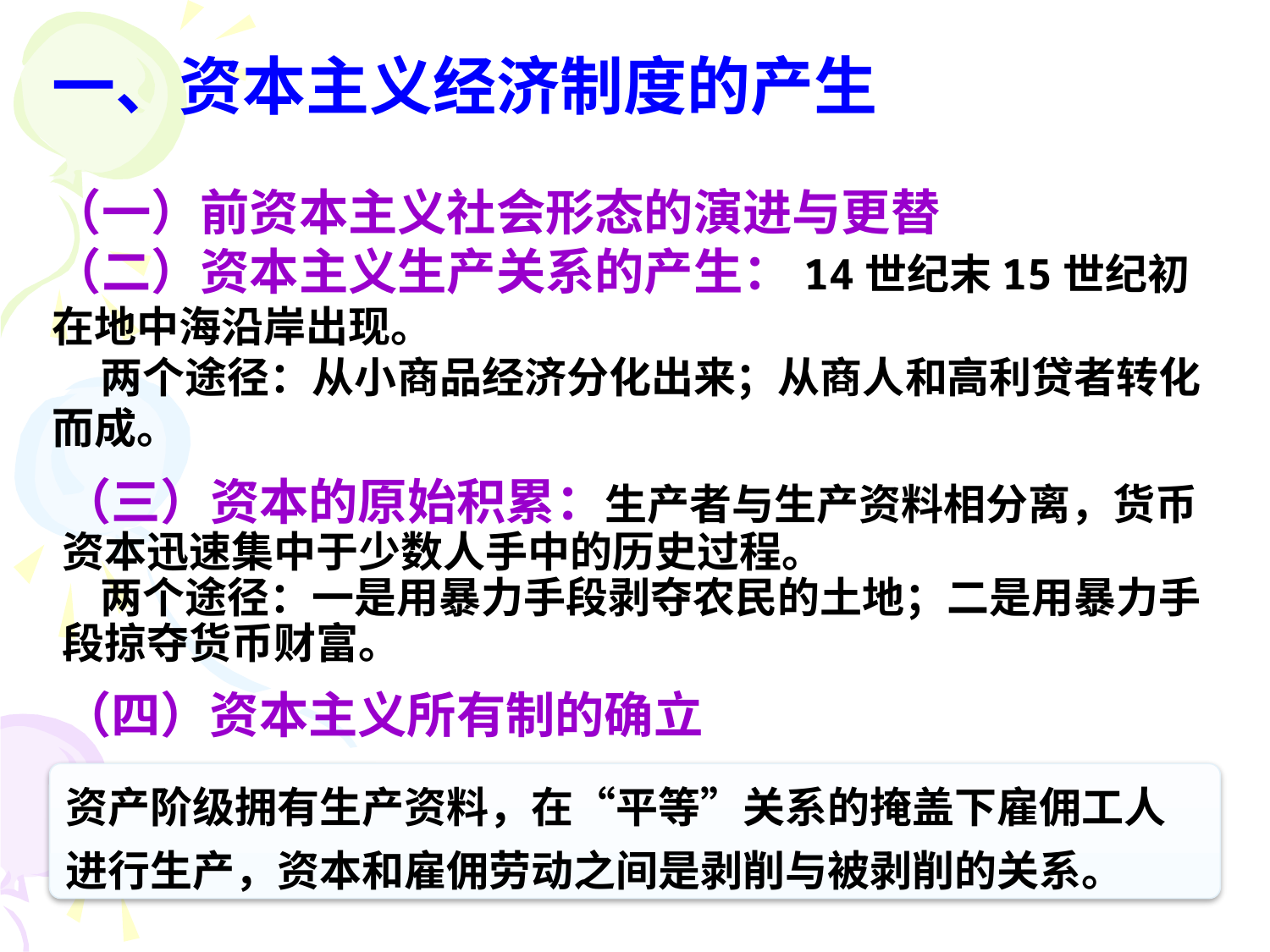

一、资本主义经济制度的产生

（一）前资本主义社会形态的演进与更替
（二）资本主义生产关系的产生：14世纪末15世纪初在地中海沿岸出现。
    两个途径：从小商品经济分化出来；从商人和高利贷者转化而成。
# （三）资本的原始积累：生产者与生产资料相分离，货币资本迅速集中于少数人手中的历史过程。 两个途径：一是用暴力手段剥夺农民的土地；二是用暴力手段掠夺货币财富。
（四）资本主义所有制的确立
资产阶级拥有生产资料，在“平等”关系的掩盖下雇佣工人进行生产，资本和雇佣劳动之间是剥削与被剥削的关系。